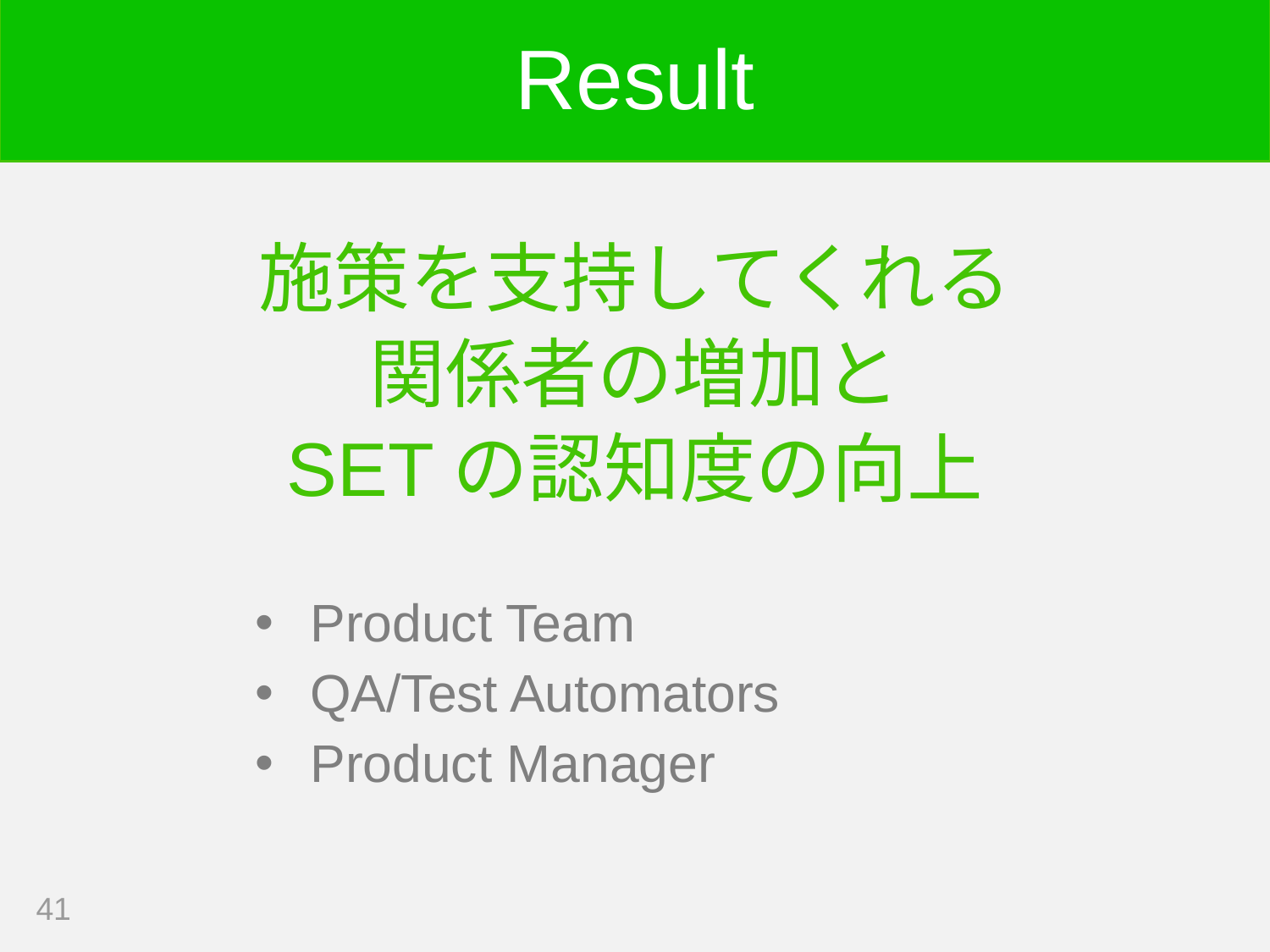

# Result
施策を支持してくれる
関係者の増加と
SETの認知度の向上

Product Team
QA/Test Automators
Product Manager
41